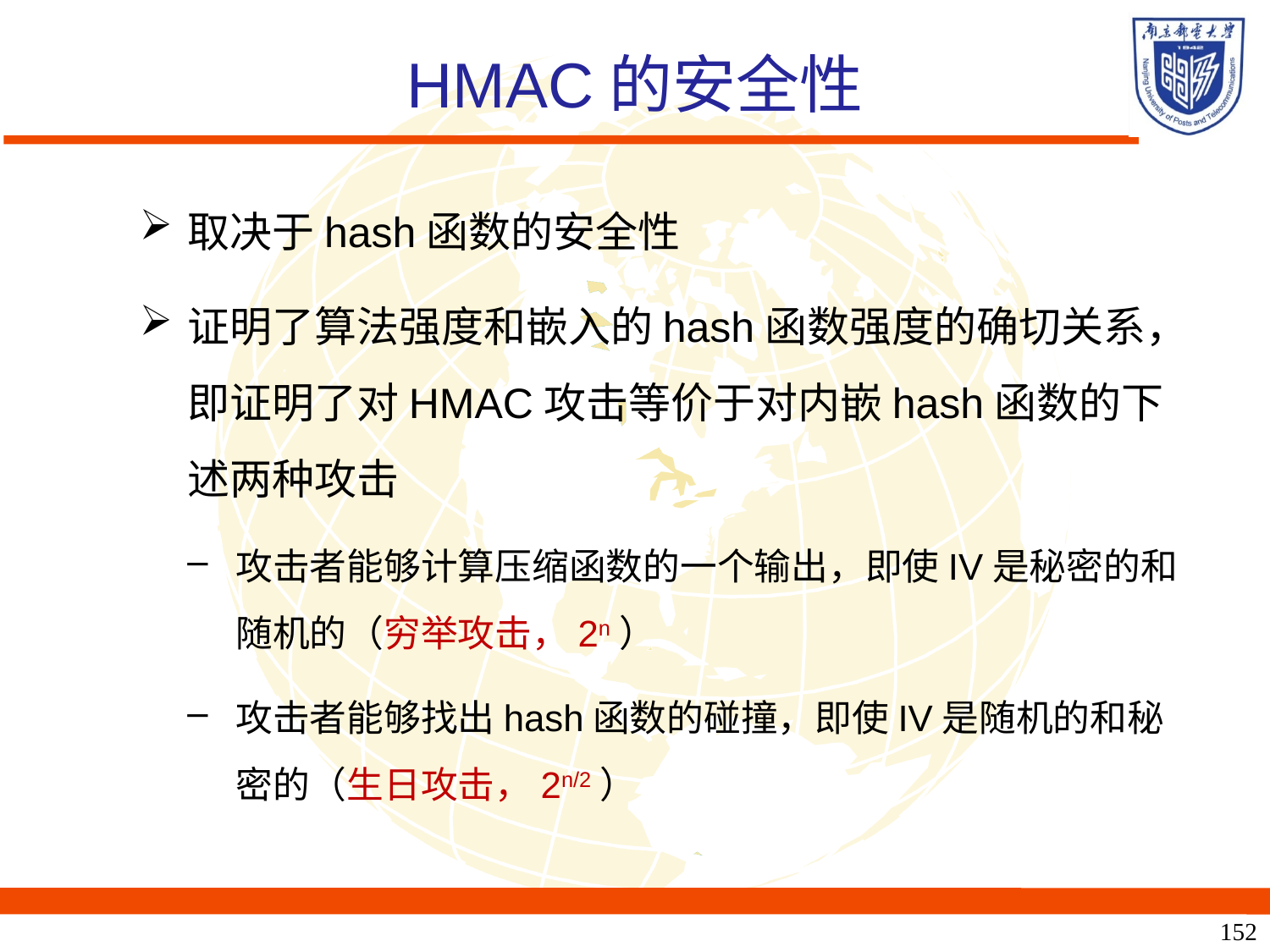

# HMAC的安全性
取决于hash函数的安全性
证明了算法强度和嵌入的hash函数强度的确切关系，即证明了对HMAC攻击等价于对内嵌hash函数的下述两种攻击
攻击者能够计算压缩函数的一个输出，即使IV是秘密的和随机的（穷举攻击，2n）
攻击者能够找出hash函数的碰撞，即使IV是随机的和秘密的（生日攻击，2n/2）
152